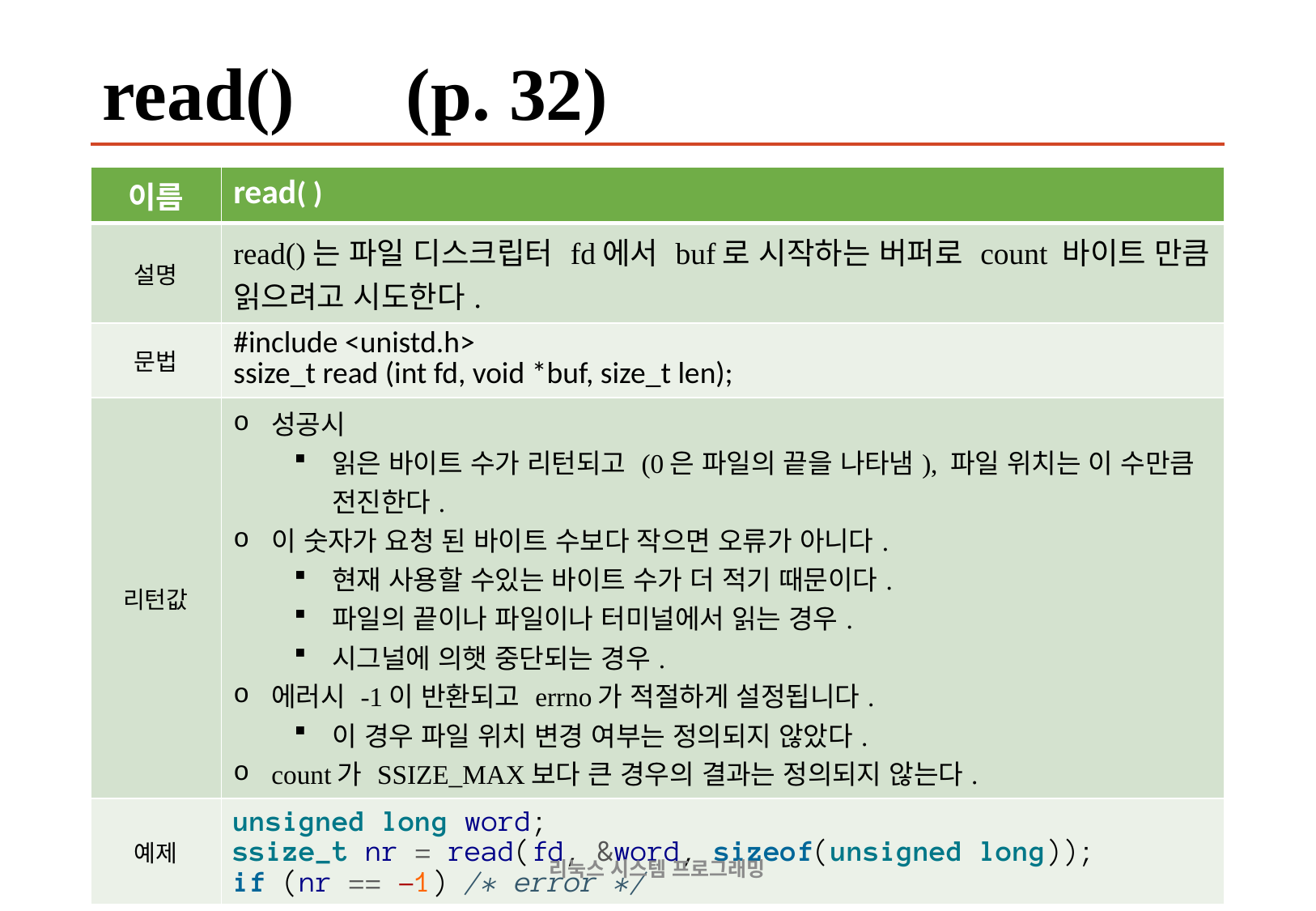

# read()      (p. 32)
| 이름 | read( ) |
| --- | --- |
| 설명 | read()는 파일 디스크립터 fd에서 buf로 시작하는 버퍼로 count 바이트 만큼 읽으려고 시도한다. |
| 문법 | #include <unistd.h> ssize\_t read (int fd, void \*buf, size\_t len); |
| 리턴값 | 성공시 읽은 바이트 수가 리턴되고 (0은 파일의 끝을 나타냄), 파일 위치는 이 수만큼 전진한다. 이 숫자가 요청 된 바이트 수보다 작으면 오류가 아니다. 현재 사용할 수있는 바이트 수가 더 적기 때문이다. 파일의 끝이나 파일이나 터미널에서 읽는 경우. 시그널에 의햇 중단되는 경우. 에러시 -1이 반환되고 errno가 적절하게 설정됩니다. 이 경우 파일 위치 변경 여부는 정의되지 않았다. count가 SSIZE\_MAX보다 큰 경우의 결과는 정의되지 않는다. |
| 예제 | unsigned long word; ssize\_t nr = read(fd, &word, sizeof(unsigned long)); if (nr == -1) /\* error \*/ |
2019-06-29
리눅스 시스템 프로그래밍
75